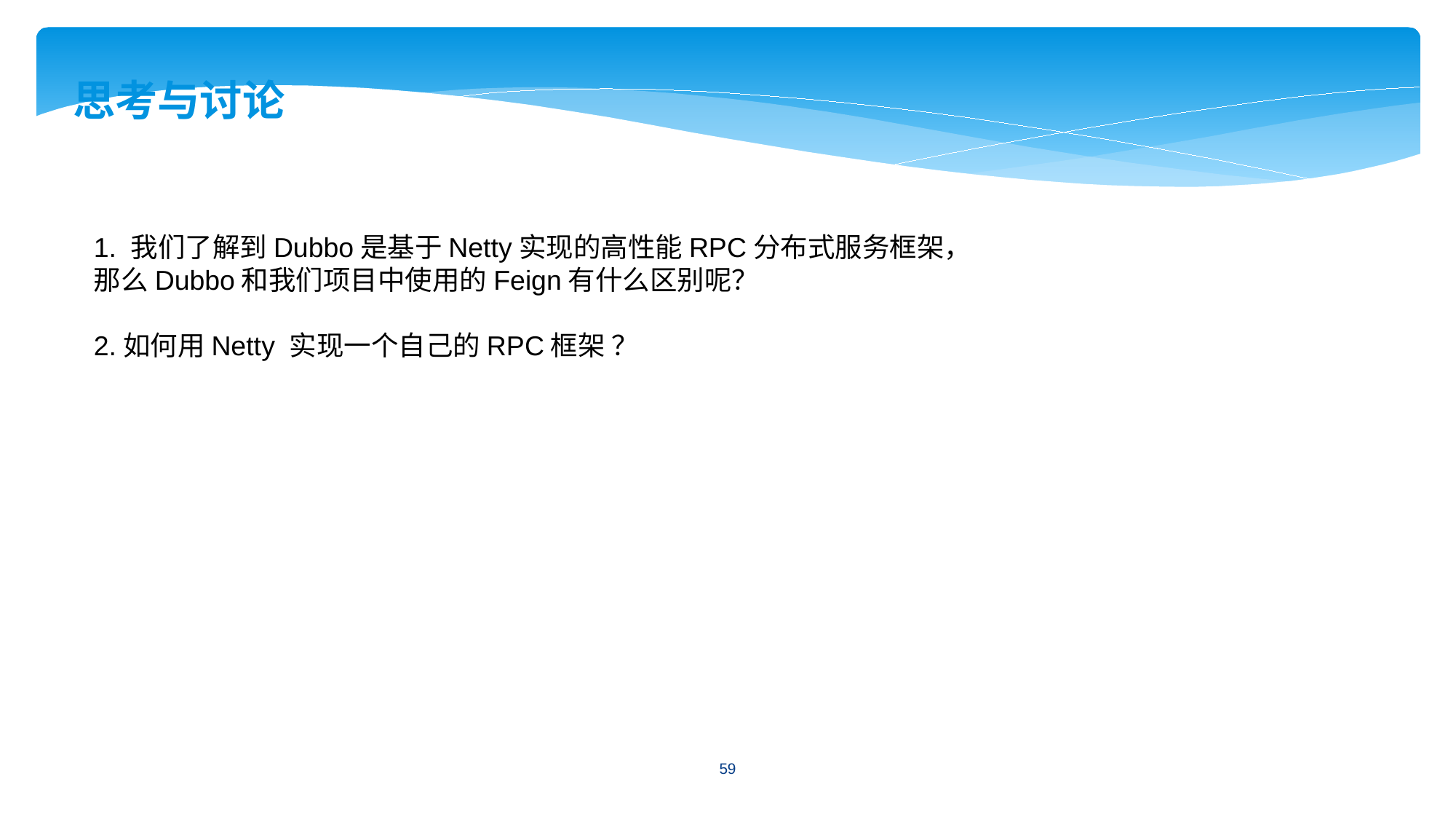

思考与讨论

1. 我们了解到Dubbo是基于Netty实现的高性能RPC分布式服务框架，
那么Dubbo和我们项目中使用的Feign有什么区别呢？

2.如何用Netty 实现一个自己的RPC框架 ？

59